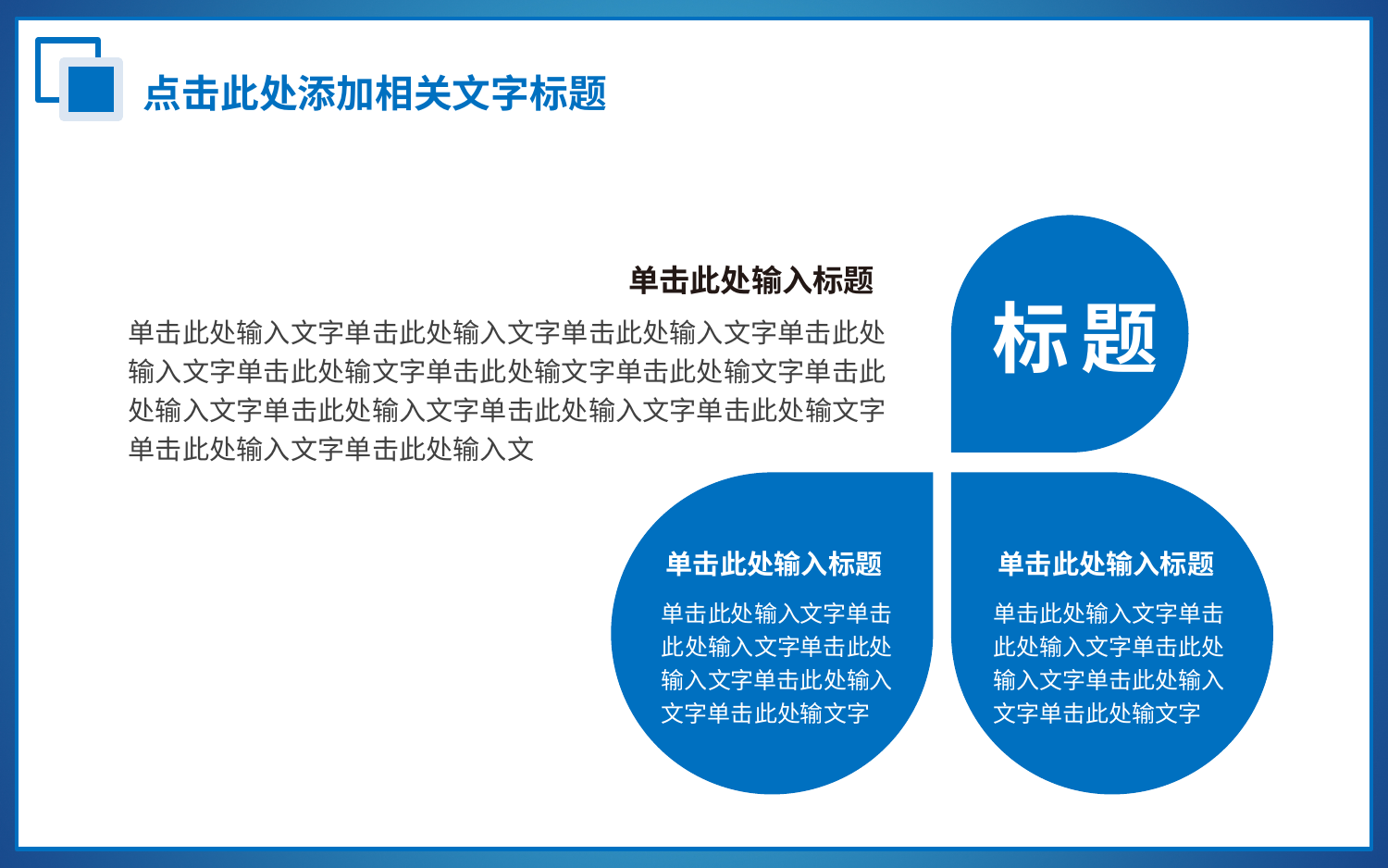

点击此处添加相关文字标题

单击此处输入标题
标题
单击此处输入文字单击此处输入文字单击此处输入文字单击此处输入文字单击此处输文字单击此处输文字单击此处输文字单击此处输入文字单击此处输入文字单击此处输入文字单击此处输文字单击此处输入文字单击此处输入文

单击此处输入标题
单击此处输入标题
单击此处输入文字单击此处输入文字单击此处输入文字单击此处输入文字单击此处输文字
单击此处输入文字单击此处输入文字单击此处输入文字单击此处输入文字单击此处输文字